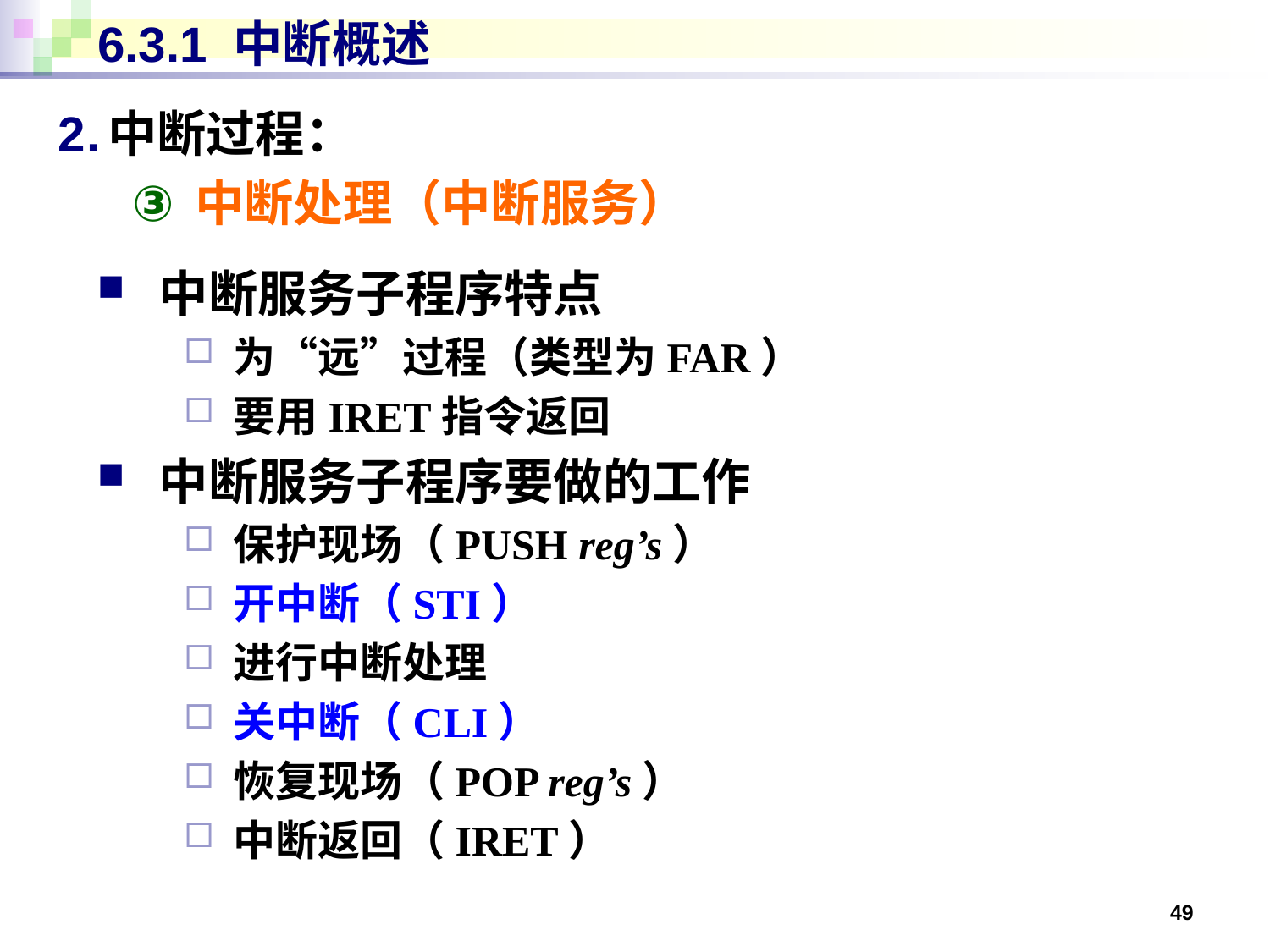

# 6.3.1 中断概述
中断过程：
中断处理（中断服务）
中断服务子程序特点
为“远”过程（类型为FAR）
要用IRET指令返回
中断服务子程序要做的工作
保护现场（PUSH reg’s）
开中断（STI）
进行中断处理
关中断（CLI）
恢复现场（POP reg’s）
中断返回（IRET）
49